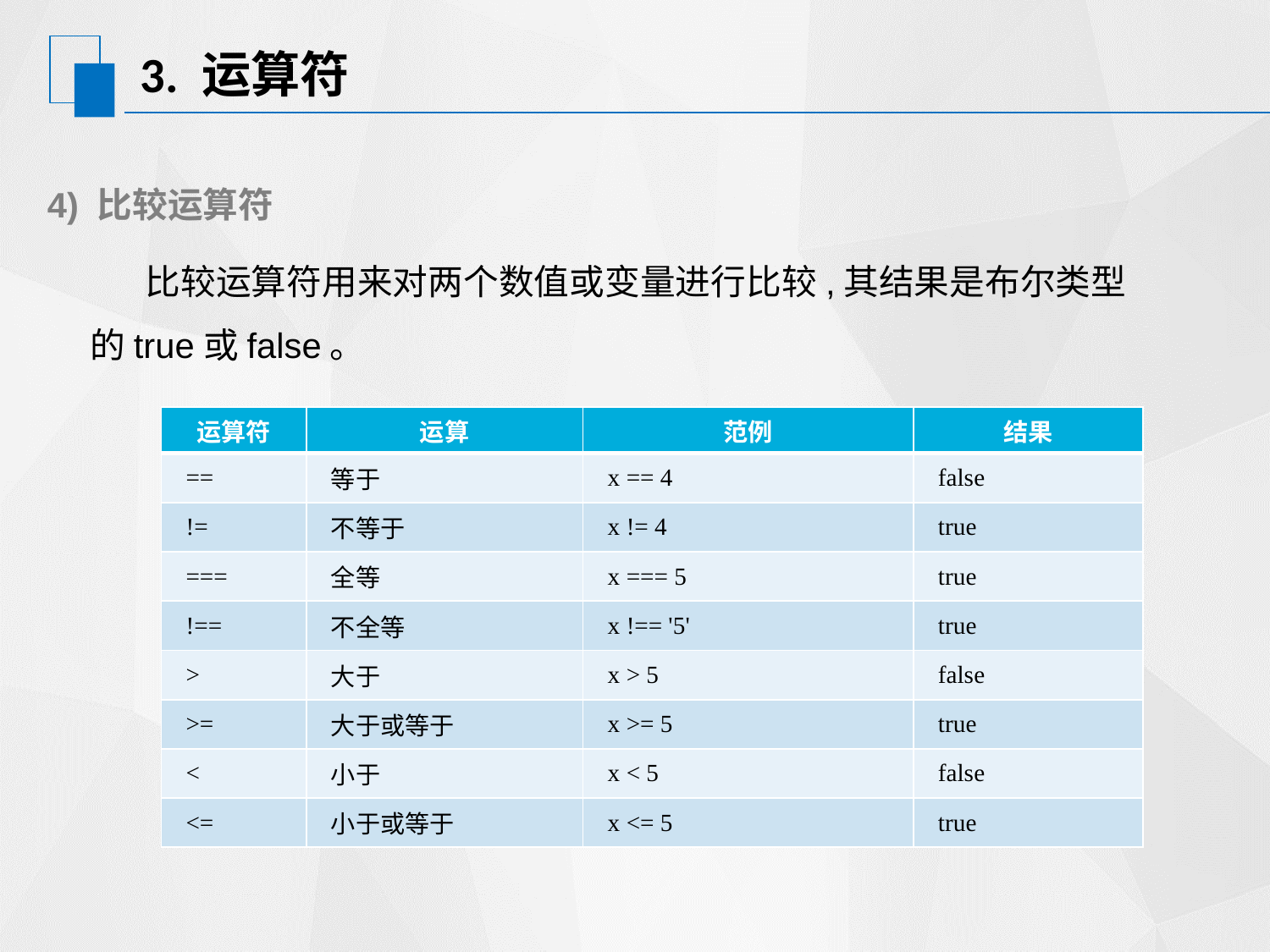

# 3. 运算符
4) 比较运算符
      比较运算符用来对两个数值或变量进行比较,其结果是布尔类型的true或false。
| 运算符 | 运算 | 范例 | 结果 |
| --- | --- | --- | --- |
| == | 等于 | x == 4 | false |
| != | 不等于 | x != 4 | true |
| === | 全等 | x === 5 | true |
| !== | 不全等 | x !== '5' | true |
| > | 大于 | x > 5 | false |
| >= | 大于或等于 | x >= 5 | true |
| < | 小于 | x < 5 | false |
| <= | 小于或等于 | x <= 5 | true |